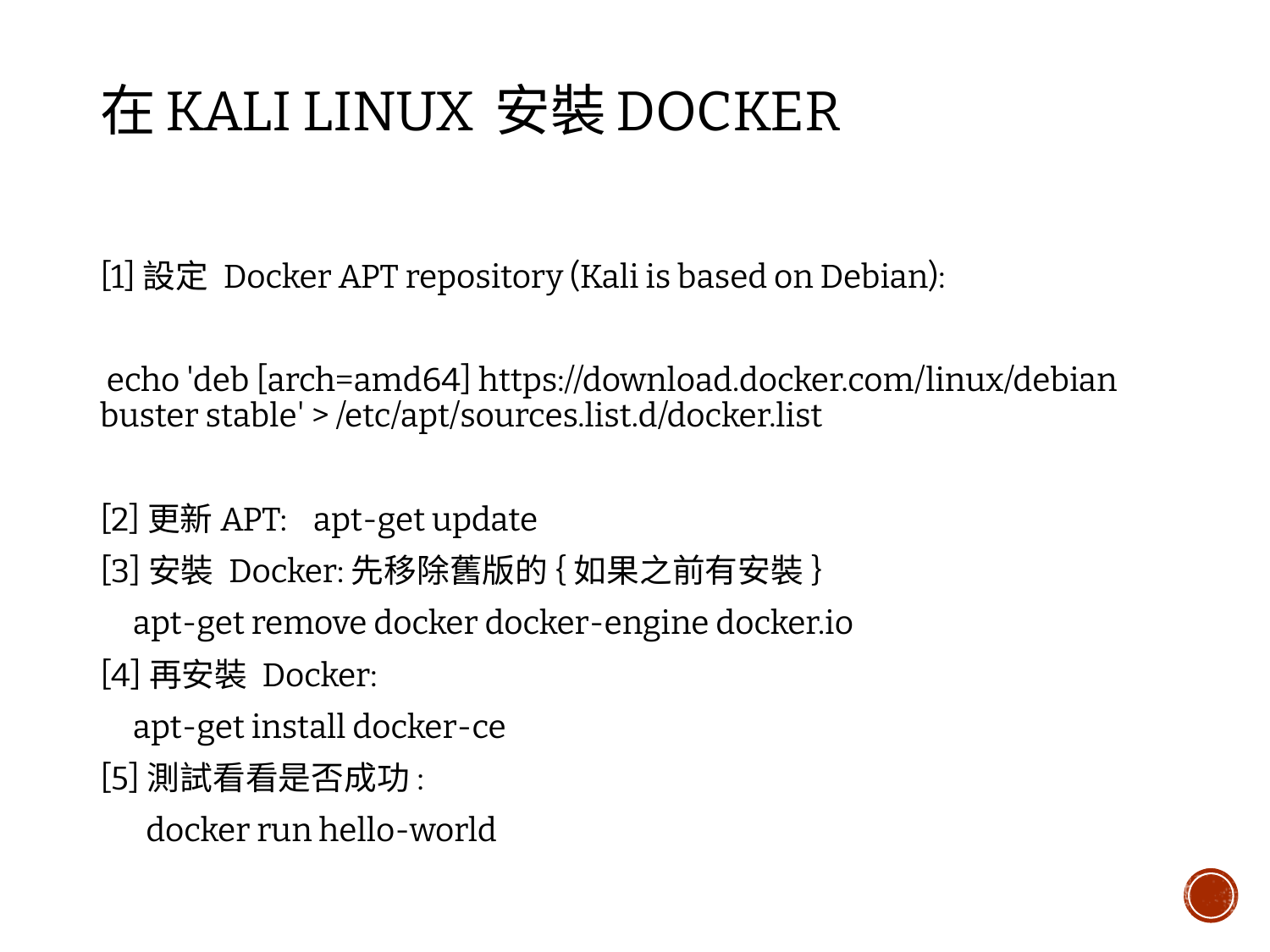

# 在Kali Linux 安裝Docker
[1]設定 Docker APT repository (Kali is based on Debian):

 echo 'deb [arch=amd64] https://download.docker.com/linux/debian buster stable' > /etc/apt/sources.list.d/docker.list

[2]更新APT:    apt-get update
[3]安裝 Docker:先移除舊版的{如果之前有安裝}
     apt-get remove docker docker-engine docker.io
[4]再安裝 Docker:
     apt-get install docker-ce
[5]測試看看是否成功:
       docker run hello-world
5